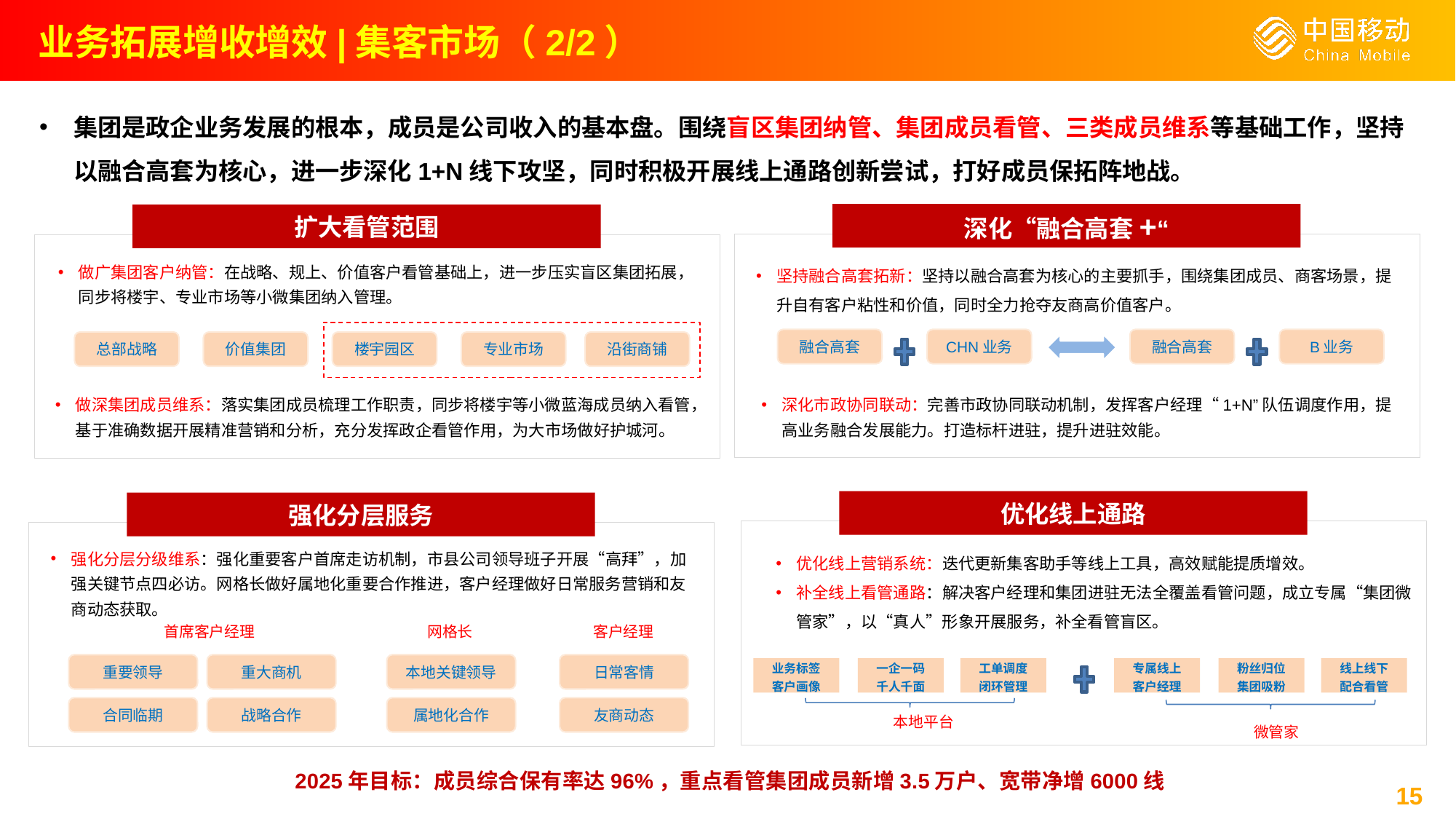

业务拓展增收增效|集客市场（2/2）
集团是政企业务发展的根本，成员是公司收入的基本盘。围绕盲区集团纳管、集团成员看管、三类成员维系等基础工作，坚持以融合高套为核心，进一步深化1+N线下攻坚，同时积极开展线上通路创新尝试，打好成员保拓阵地战。
深化“融合高套+“
扩大看管范围

做广集团客户纳管：在战略、规上、价值客户看管基础上，进一步压实盲区集团拓展，同步将楼宇、专业市场等小微集团纳入管理。
坚持融合高套拓新：坚持以融合高套为核心的主要抓手，围绕集团成员、商客场景，提升自有客户粘性和价值，同时全力抢夺友商高价值客户。

融合高套
CHN业务
融合高套
B业务
总部战略
价值集团
楼宇园区
专业市场
沿街商铺

做深集团成员维系：落实集团成员梳理工作职责，同步将楼宇等小微蓝海成员纳入看管，基于准确数据开展精准营销和分析，充分发挥政企看管作用，为大市场做好护城河。
深化市政协同联动：完善市政协同联动机制，发挥客户经理“1+N”队伍调度作用，提高业务融合发展能力。打造标杆进驻，提升进驻效能。
优化线上通路
强化分层服务

强化分层分级维系：强化重要客户首席走访机制，市县公司领导班子开展“高拜”，加强关键节点四必访。网格长做好属地化重要合作推进，客户经理做好日常服务营销和友商动态获取。
优化线上营销系统：迭代更新集客助手等线上工具，高效赋能提质增效。
补全线上看管通路：解决客户经理和集团进驻无法全覆盖看管问题，成立专属“集团微管家”，以“真人”形象开展服务，补全看管盲区。

首席客户经理
网格长
客户经理
重要领导
重大商机
本地关键领导
日常客情
业务标签
客户画像
一企一码
千人千面
工单调度
闭环管理
专属线上
客户经理
粉丝归位
集团吸粉
线上线下
配合看管

合同临期
战略合作
属地化合作
友商动态
本地平台
微管家
2025年目标：成员综合保有率达96%，重点看管集团成员新增3.5万户、宽带净增6000线